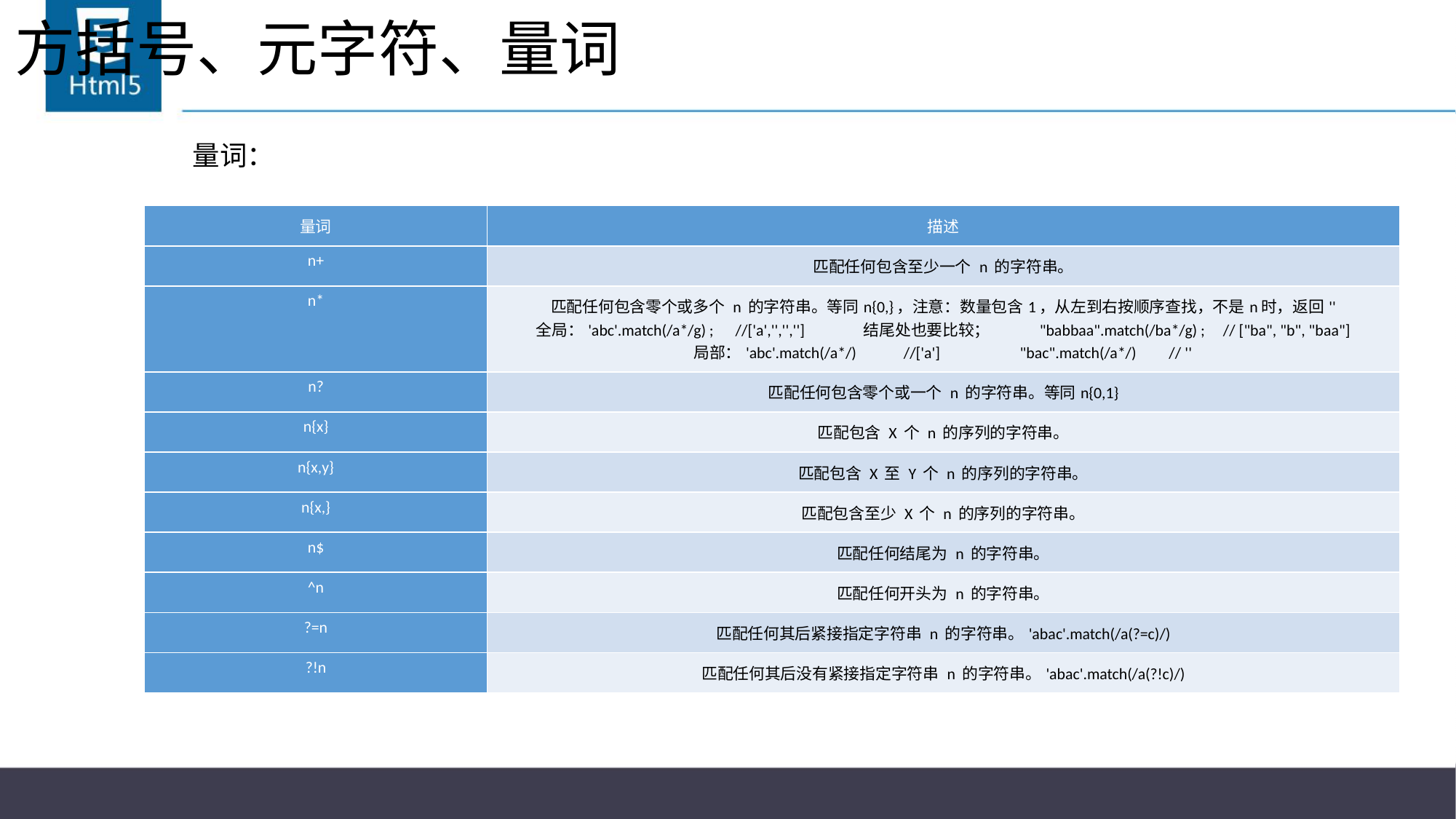

# 方括号、元字符、量词
量词：
| 量词 | 描述 |
| --- | --- |
| n+ | 匹配任何包含至少一个 n 的字符串。 |
| n\* | 匹配任何包含零个或多个 n 的字符串。等同n{0,}，注意：数量包含1，从左到右按顺序查找，不是n时，返回'' 全局：'abc'.match(/a\*/g) ; //['a','','',''] 结尾处也要比较； "babbaa".match(/ba\*/g) ; // ["ba", "b", "baa"] 局部：'abc'.match(/a\*/) //['a'] "bac".match(/a\*/) // '' |
| n? | 匹配任何包含零个或一个 n 的字符串。等同n{0,1} |
| n{x} | 匹配包含 X 个 n 的序列的字符串。 |
| n{x,y} | 匹配包含 X 至 Y 个 n 的序列的字符串。 |
| n{x,} | 匹配包含至少 X 个 n 的序列的字符串。 |
| n$ | 匹配任何结尾为 n 的字符串。 |
| ^n | 匹配任何开头为 n 的字符串。 |
| ?=n | 匹配任何其后紧接指定字符串 n 的字符串。'abac'.match(/a(?=c)/) |
| ?!n | 匹配任何其后没有紧接指定字符串 n 的字符串。'abac'.match(/a(?!c)/) |